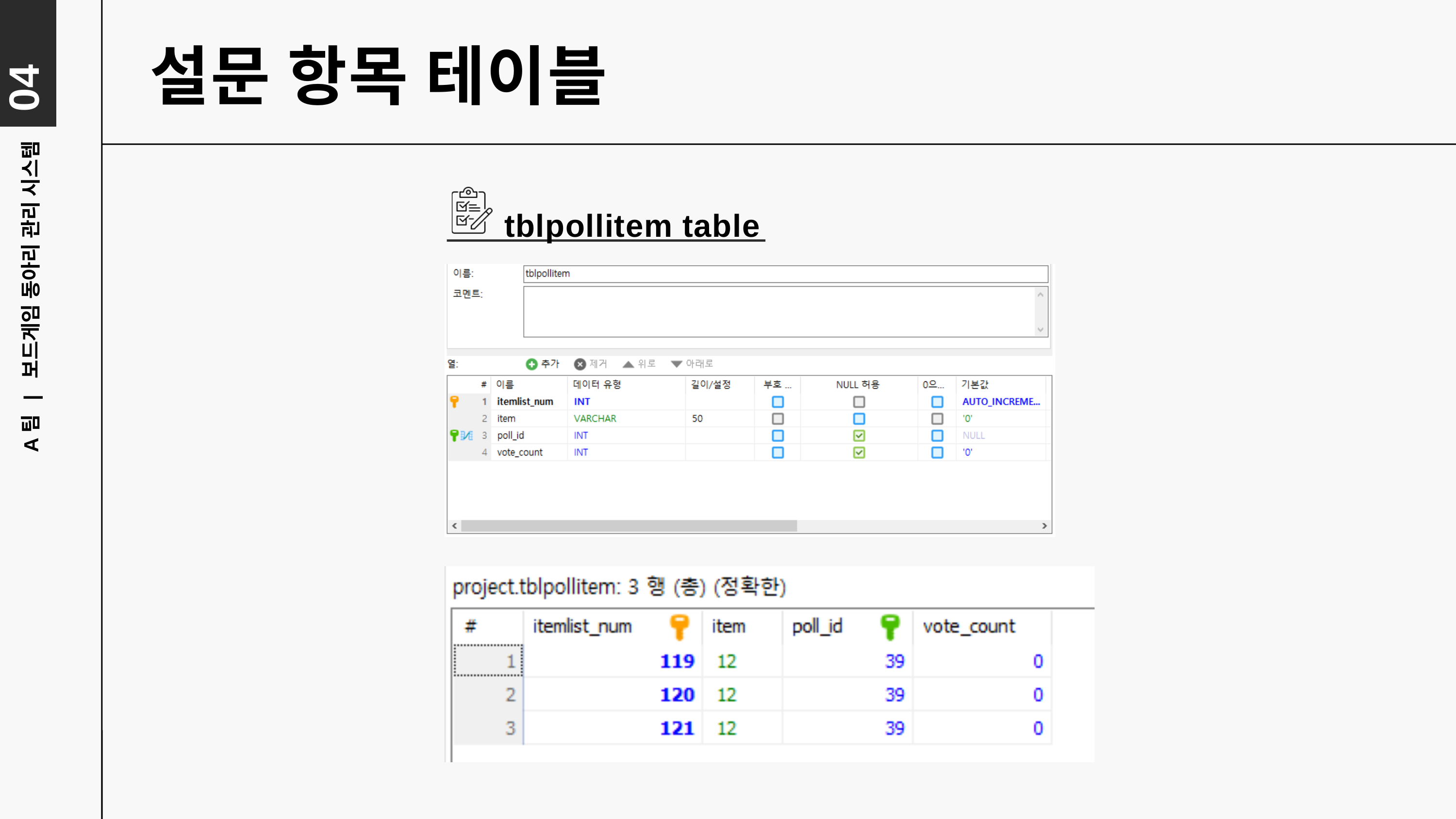

04

설문 항목 테이블

tblpollitem table

A팀  |  보드게임 동아리 관리 시스템